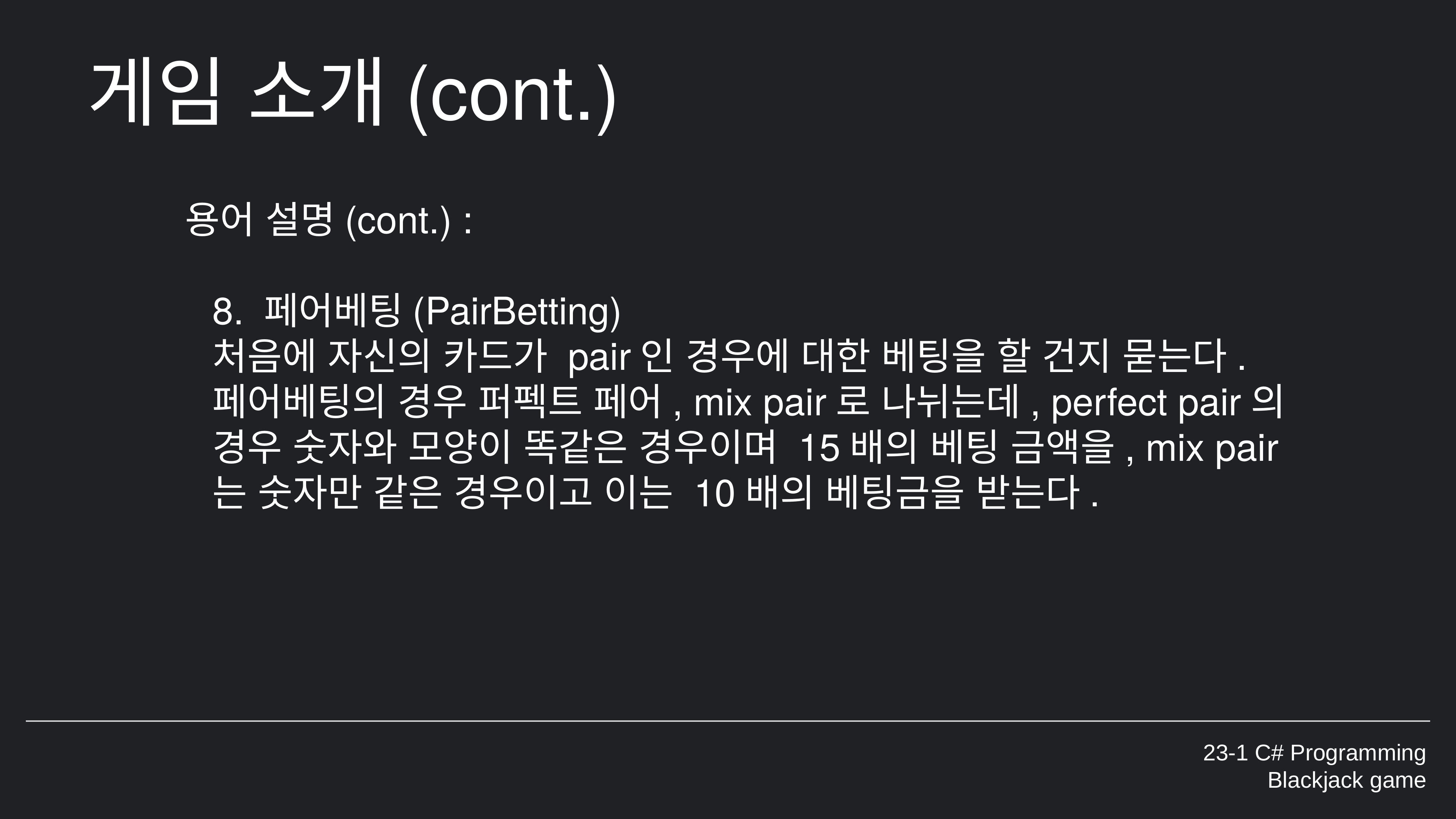

게임 소개(cont.)
용어 설명(cont.) :

8. 페어베팅(PairBetting)
처음에 자신의 카드가 pair인 경우에 대한 베팅을 할 건지 묻는다. 페어베팅의 경우 퍼펙트 페어, mix pair로 나뉘는데, perfect pair의 경우 숫자와 모양이 똑같은 경우이며 15배의 베팅 금액을, mix pair는 숫자만 같은 경우이고 이는 10배의 베팅금을 받는다.

23-1 C# Programming
Blackjack game